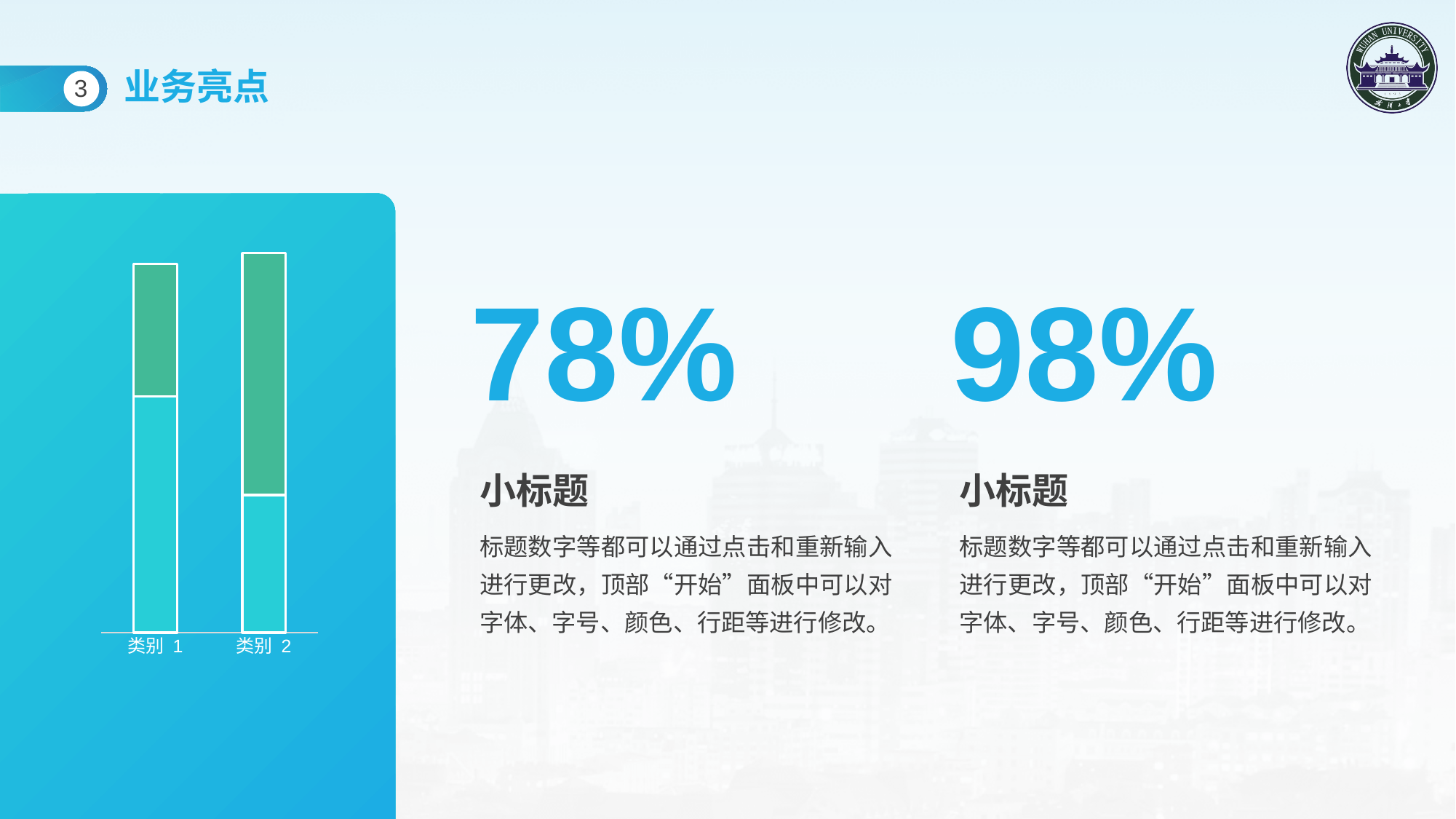

业务亮点
3

### Chart

| Category | 系列 1 | 系列 2 |
|---|---|---|
| 类别 1 | 4.3 | 2.4 |
| 类别 2 | 2.5 | 4.4 |
78%
98%
小标题
小标题
标题数字等都可以通过点击和重新输入进行更改，顶部“开始”面板中可以对字体、字号、颜色、行距等进行修改。
标题数字等都可以通过点击和重新输入进行更改，顶部“开始”面板中可以对字体、字号、颜色、行距等进行修改。